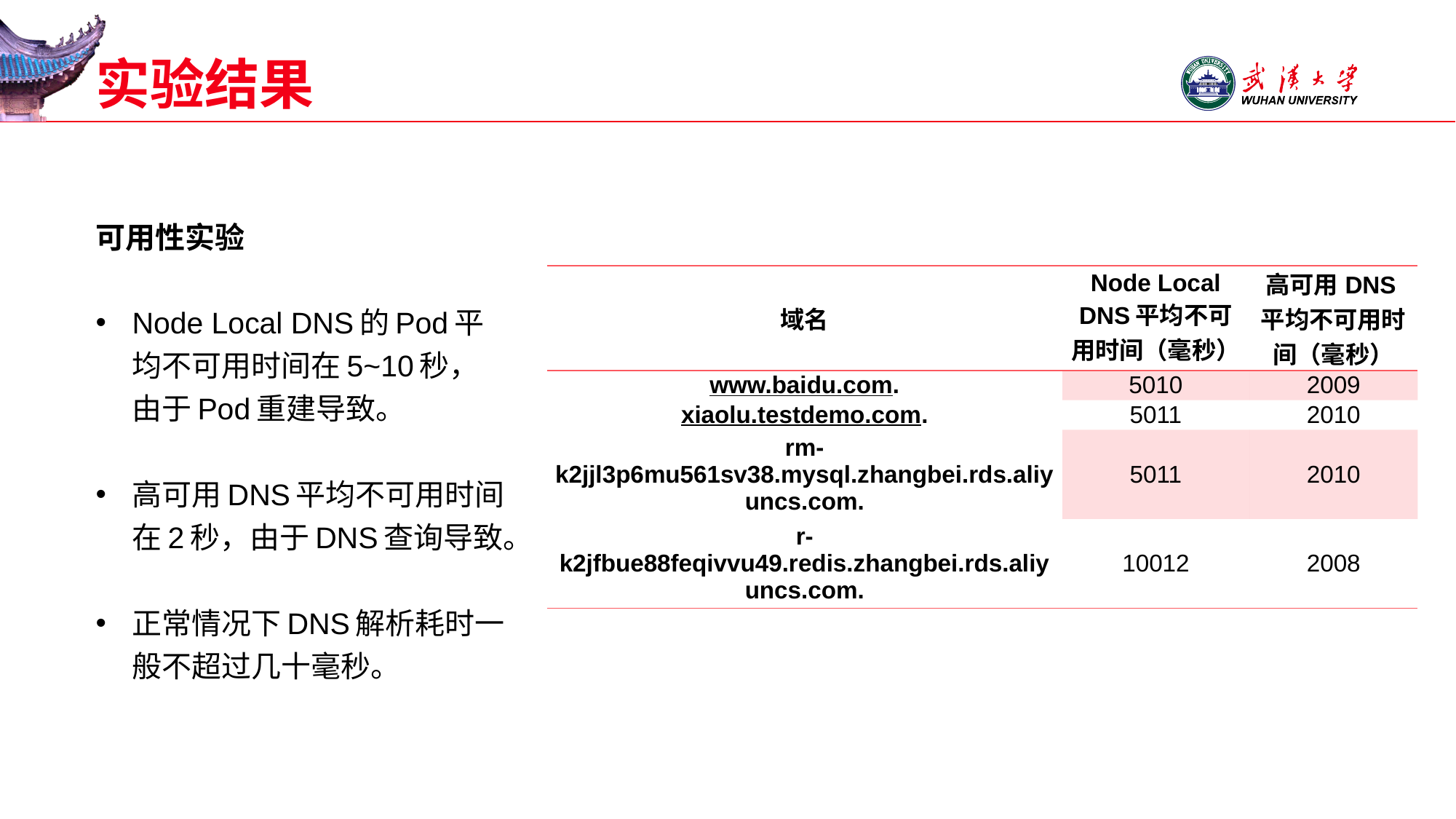

# 实验结果
可用性实验

Node Local DNS的Pod平均不可用时间在5~10秒，由于Pod重建导致。

高可用DNS平均不可用时间在2秒，由于DNS查询导致。

正常情况下DNS解析耗时一般不超过几十毫秒。

| 域名 | Node Local DNS平均不可用时间（毫秒） | 高可用DNS平均不可用时间（毫秒） |
| --- | --- | --- |
| www.baidu.com. | 5010 | 2009 |
| xiaolu.testdemo.com. | 5011 | 2010 |
| rm-k2jjl3p6mu561sv38.mysql.zhangbei.rds.aliyuncs.com. | 5011 | 2010 |
| r-k2jfbue88feqivvu49.redis.zhangbei.rds.aliyuncs.com. | 10012 | 2008 |